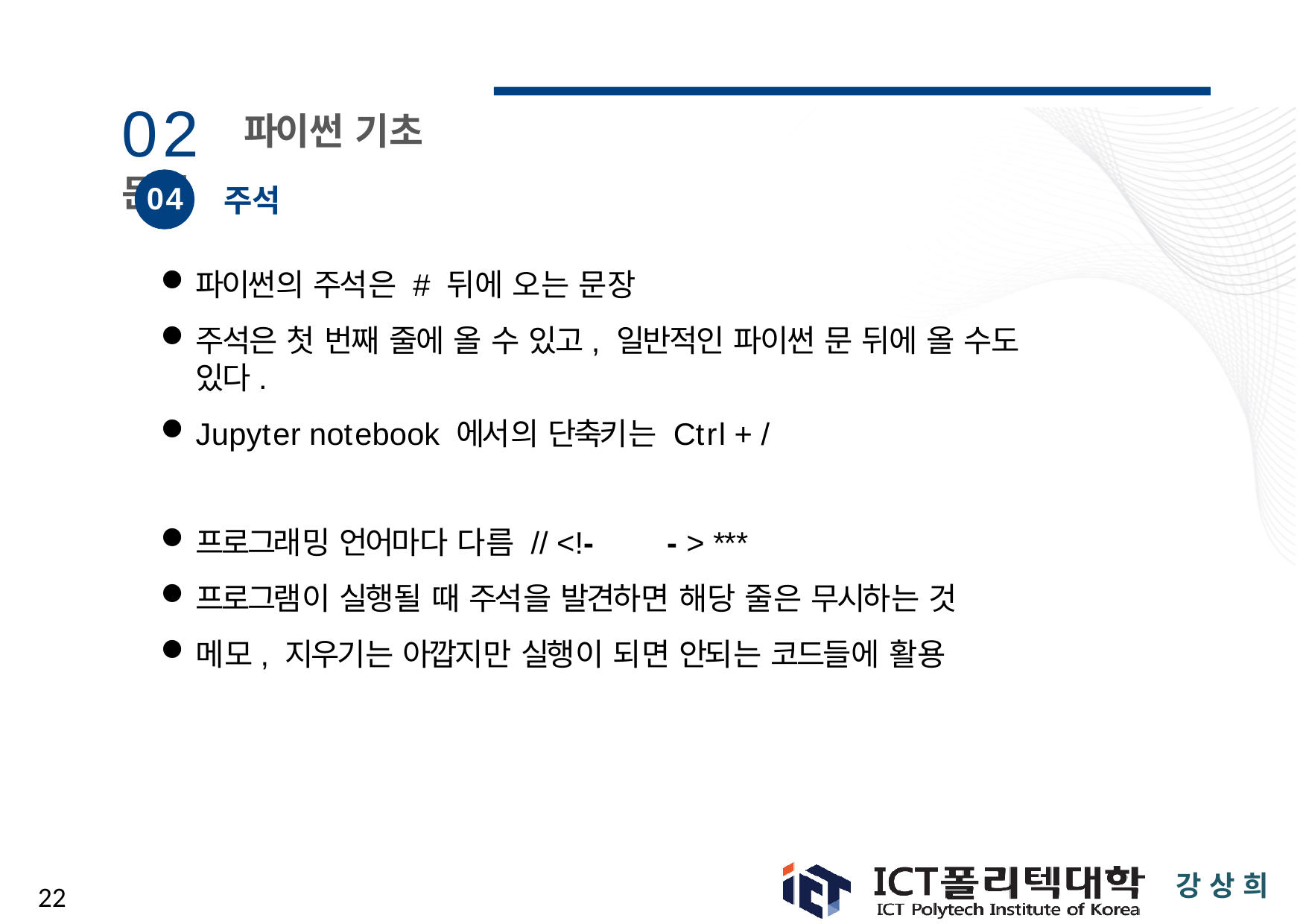

# 02 파이썬 기초 문형

04
주석
파이썬의 주석은 # 뒤에 오는 문장
주석은 첫 번째 줄에 올 수 있고, 일반적인 파이썬 문 뒤에 올 수도 있다.
Jupyter notebook 에서의 단축키는 Ctrl + /

프로그래밍 언어마다 다름 // <!-	- > ***
프로그램이 실행될 때 주석을 발견하면 해당 줄은 무시하는 것
메모, 지우기는 아깝지만 실행이 되면 안되는 코드들에 활용